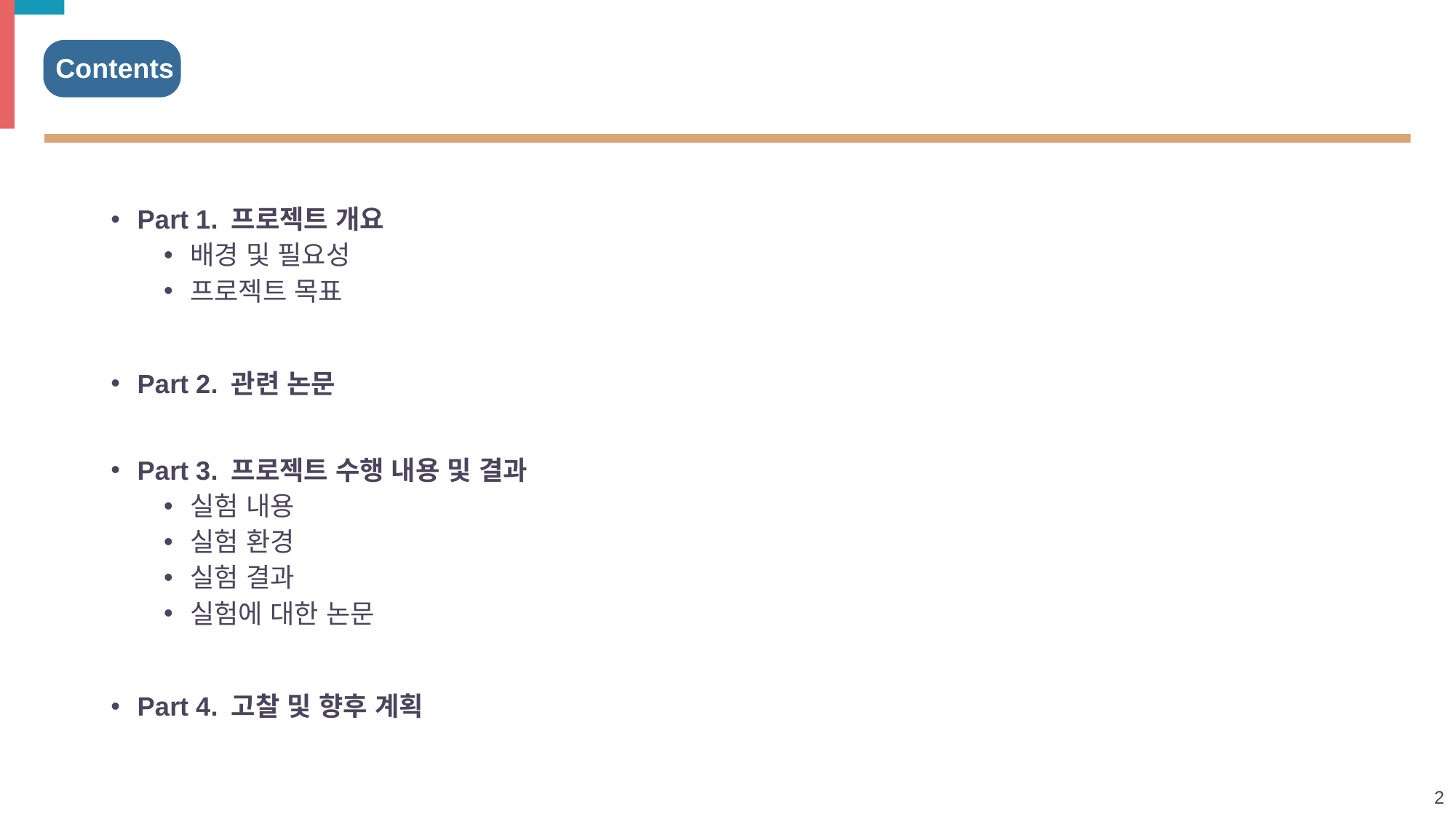

Contents
Part 1. 프로젝트 개요
배경 및 필요성
프로젝트 목표

Part 2. 관련 논문

Part 3. 프로젝트 수행 내용 및 결과
실험 내용
실험 환경
실험 결과
실험에 대한 논문

Part 4. 고찰 및 향후 계획
2